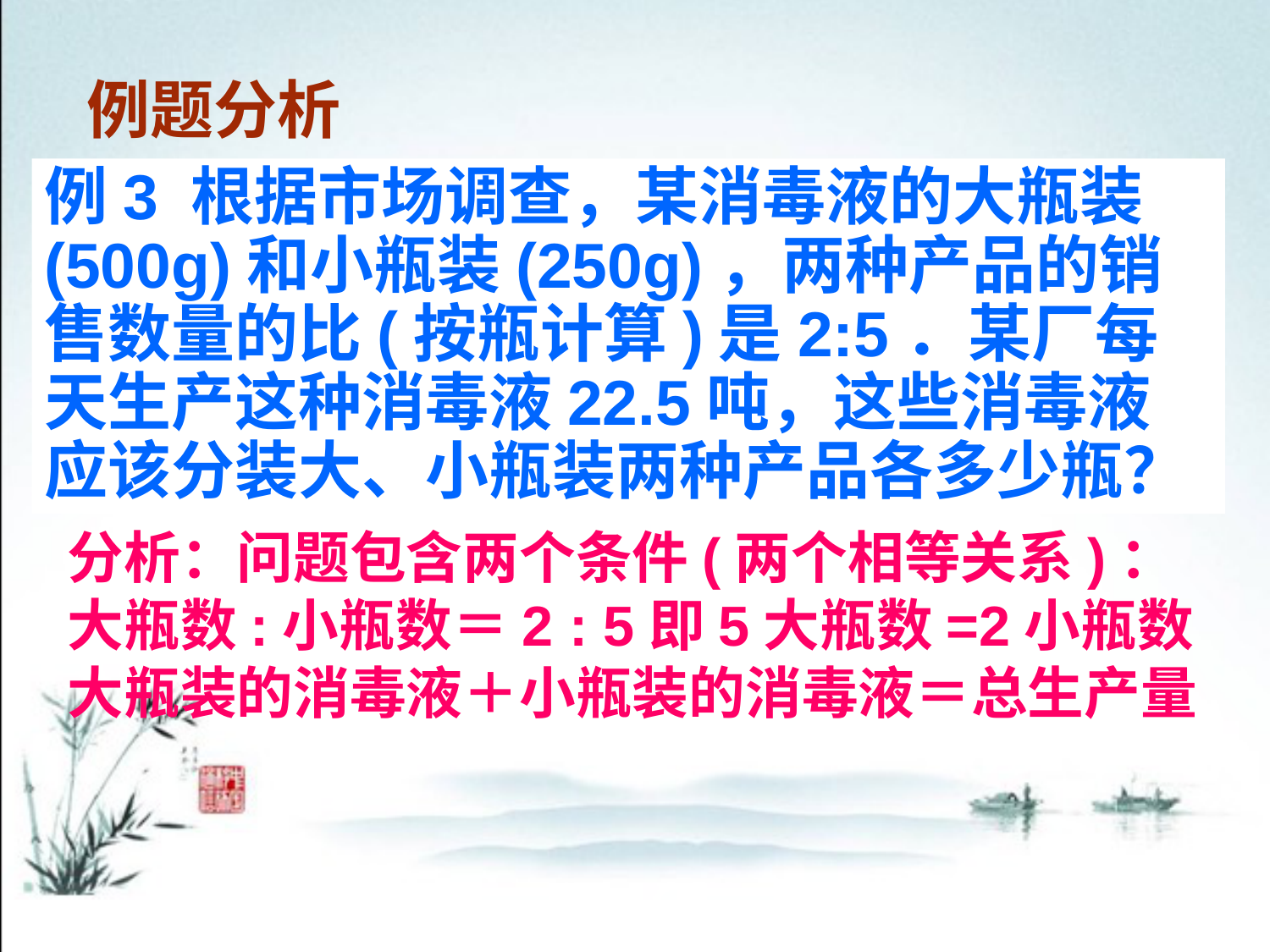

例题分析
例3 根据市场调查，某消毒液的大瓶装(500g)和小瓶装(250g)，两种产品的销售数量的比(按瓶计算)是2:5．某厂每天生产这种消毒液22.5吨，这些消毒液应该分装大、小瓶装两种产品各多少瓶？
分析：问题包含两个条件(两个相等关系)：
大瓶数:小瓶数＝2 : 5即5大瓶数=2小瓶数
大瓶装的消毒液＋小瓶装的消毒液＝总生产量